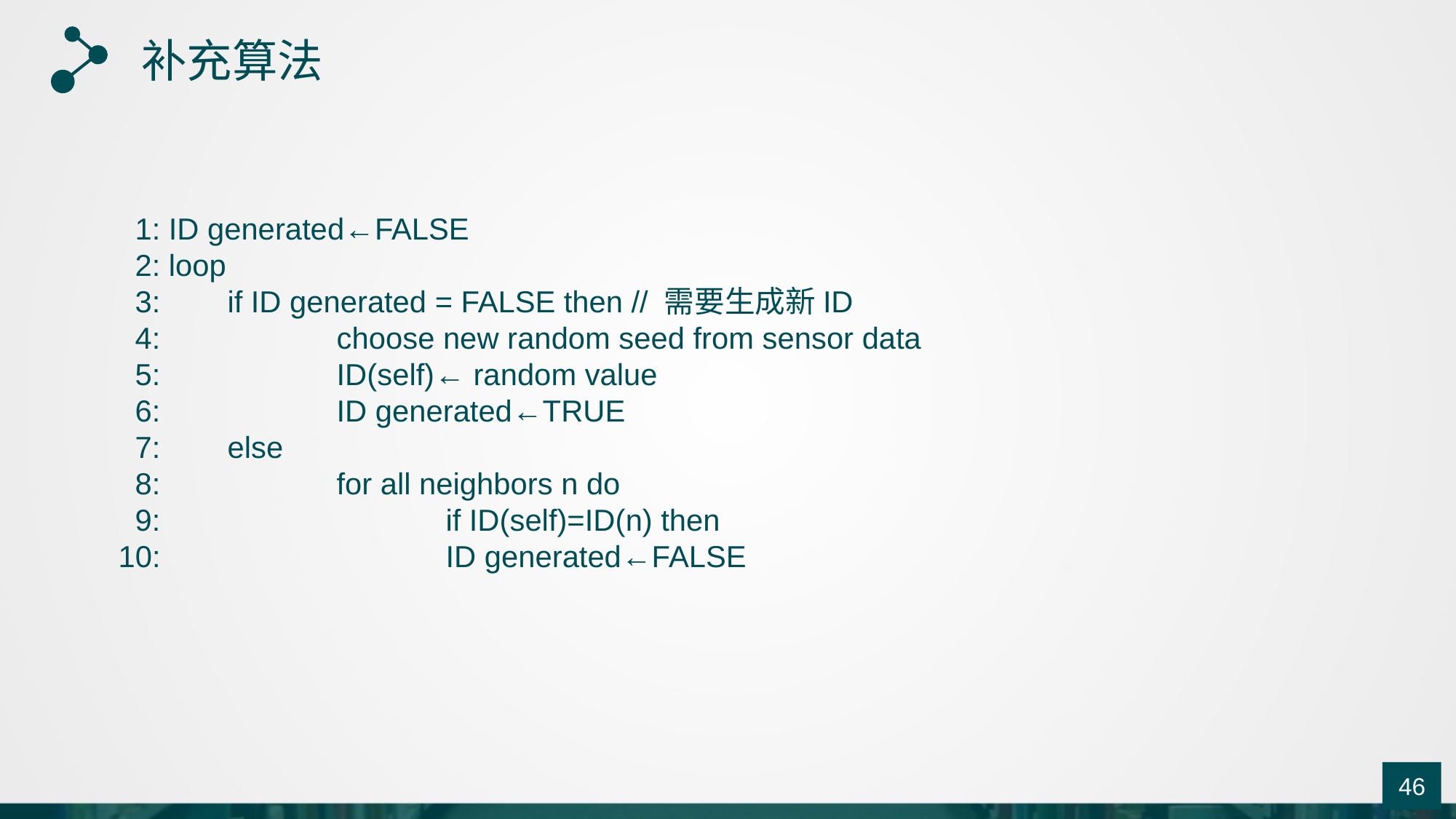

补充算法
  1: ID generated←FALSE
  2: loop
  3: 	if ID generated = FALSE then // 需要生成新ID
  4: 		choose new random seed from sensor data
  5: 		ID(self)← random value
  6: 		ID generated←TRUE
  7: 	else
  8: 		for all neighbors n do
  9: 			if ID(self)=ID(n) then
10: 			ID generated←FALSE